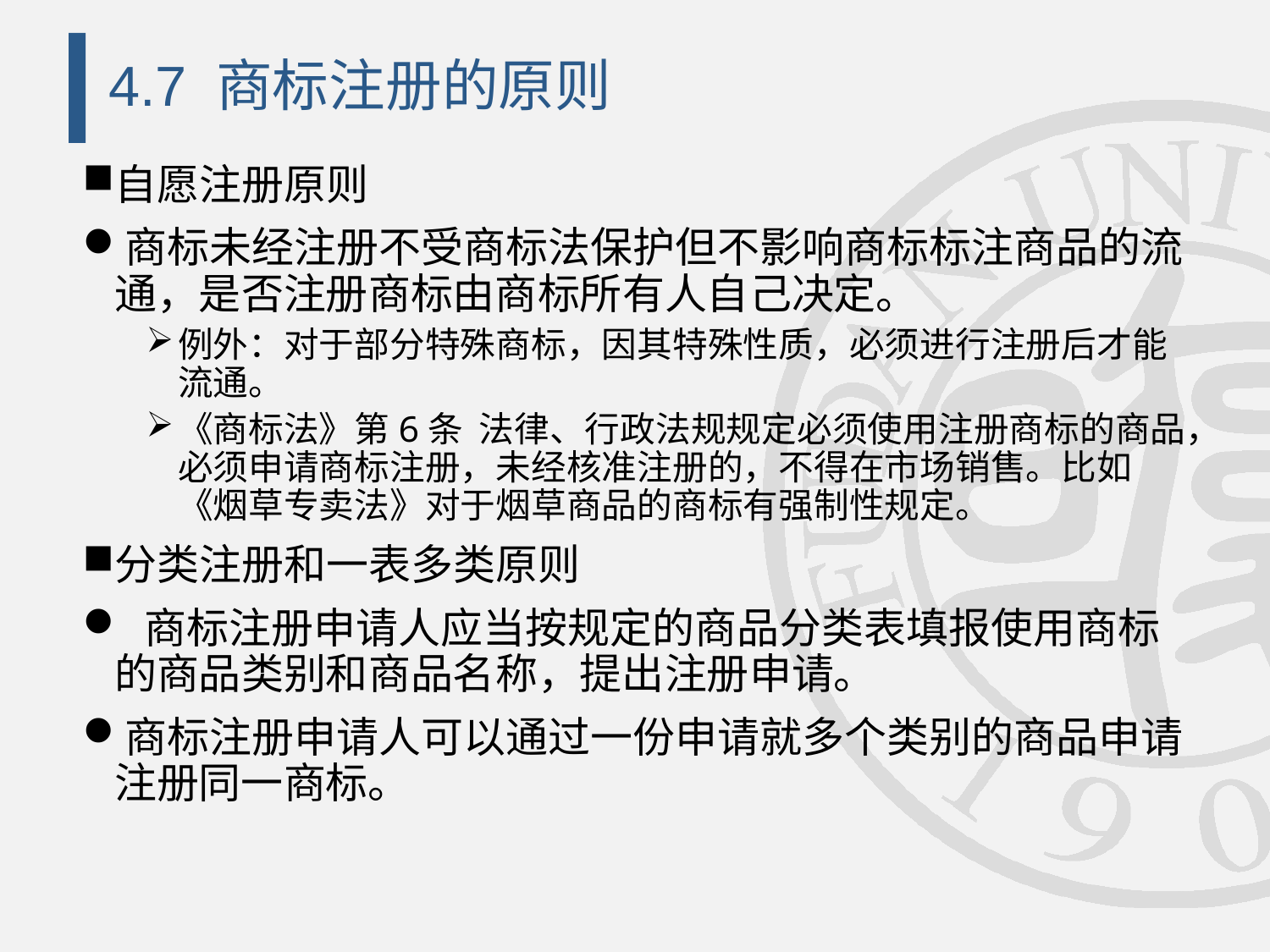

# 4.7 商标注册的原则
自愿注册原则
商标未经注册不受商标法保护但不影响商标标注商品的流通，是否注册商标由商标所有人自己决定。
例外：对于部分特殊商标，因其特殊性质，必须进行注册后才能流通。
《商标法》第6条  法律、行政法规规定必须使用注册商标的商品，必须申请商标注册，未经核准注册的，不得在市场销售。比如《烟草专卖法》对于烟草商品的商标有强制性规定。
分类注册和一表多类原则
 商标注册申请人应当按规定的商品分类表填报使用商标的商品类别和商品名称，提出注册申请。
商标注册申请人可以通过一份申请就多个类别的商品申请注册同一商标。